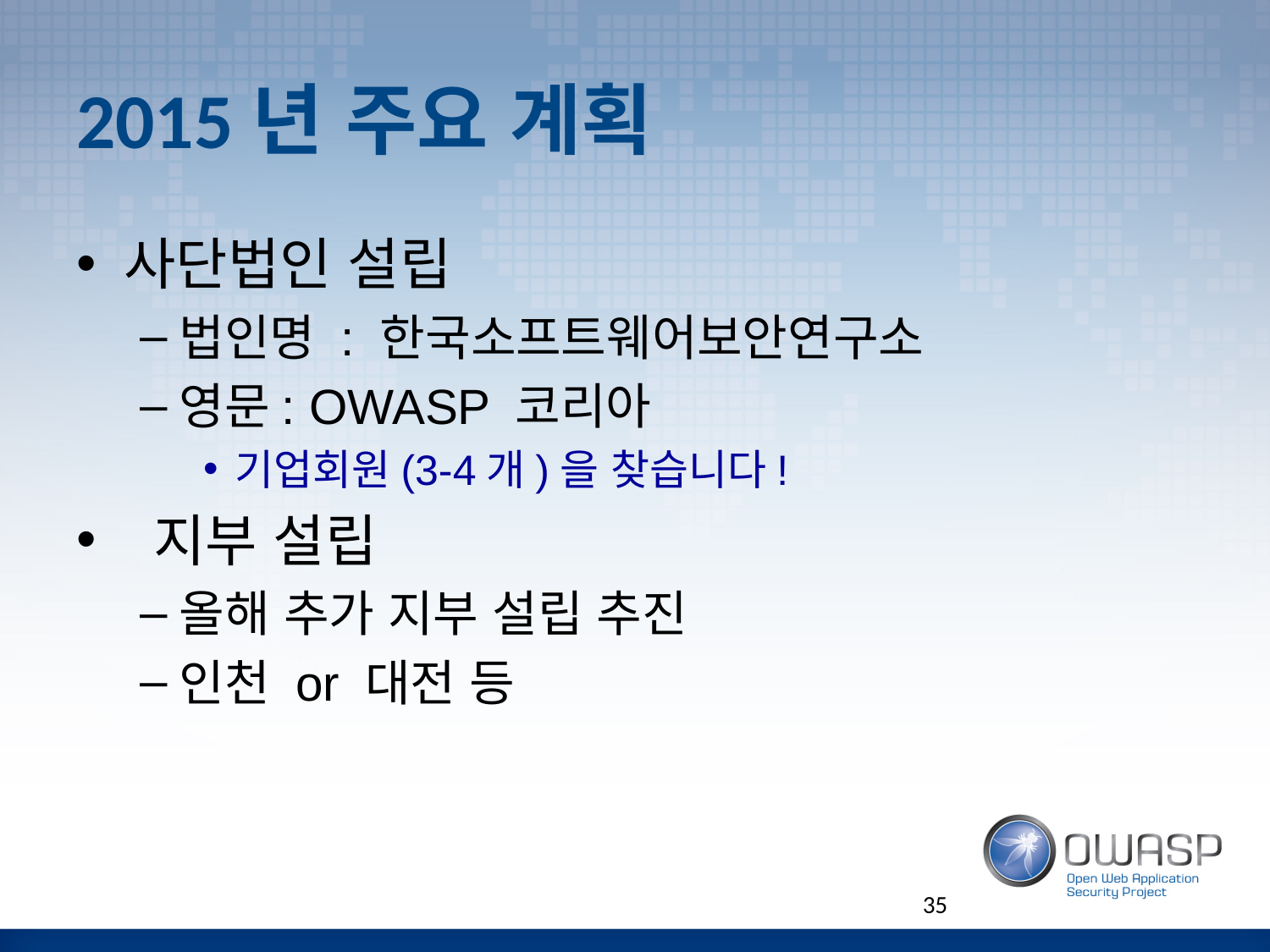

# 2015년 주요 계획
사단법인 설립
법인명 : 한국소프트웨어보안연구소
영문: OWASP 코리아
기업회원(3-4개)을 찾습니다!
 지부 설립
올해 추가 지부 설립 추진
인천 or 대전 등

35